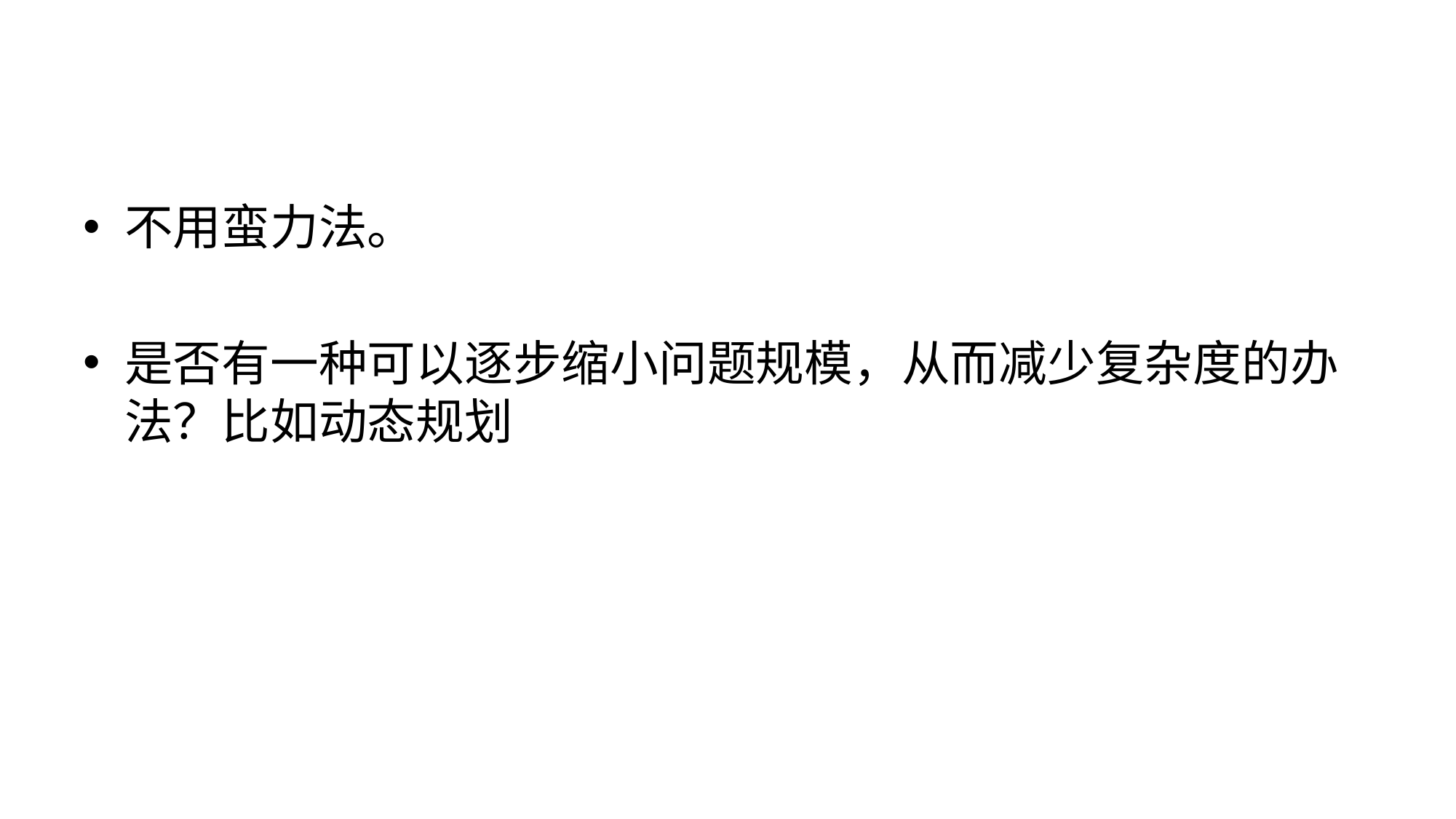

不用蛮力法。

是否有一种可以逐步缩小问题规模，从而减少复杂度的办法？比如动态规划